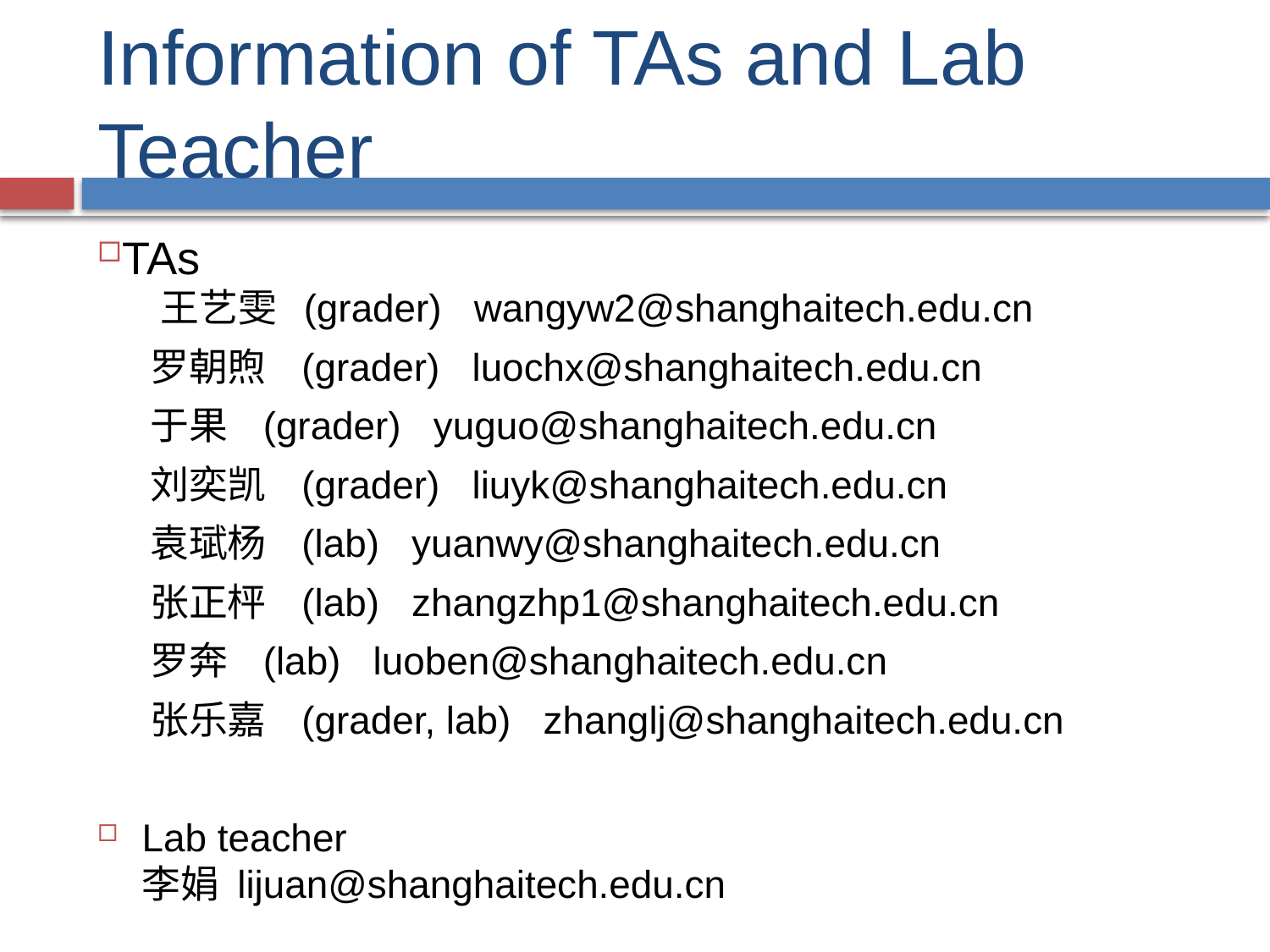

# Information of TAs and Lab Teacher
TAs
     王艺雯  (grader)   wangyw2@shanghaitech.edu.cn
     罗朝煦   (grader)   luochx@shanghaitech.edu.cn
     于果   (grader)   yuguo@shanghaitech.edu.cn
     刘奕凯   (grader)   liuyk@shanghaitech.edu.cn
     袁珷杨   (lab)   yuanwy@shanghaitech.edu.cn
     张正枰   (lab)   zhangzhp1@shanghaitech.edu.cn
     罗奔   (lab)   luoben@shanghaitech.edu.cn
     张乐嘉   (grader, lab)   zhanglj@shanghaitech.edu.cn

Lab teacher
李娟 lijuan@shanghaitech.edu.cn